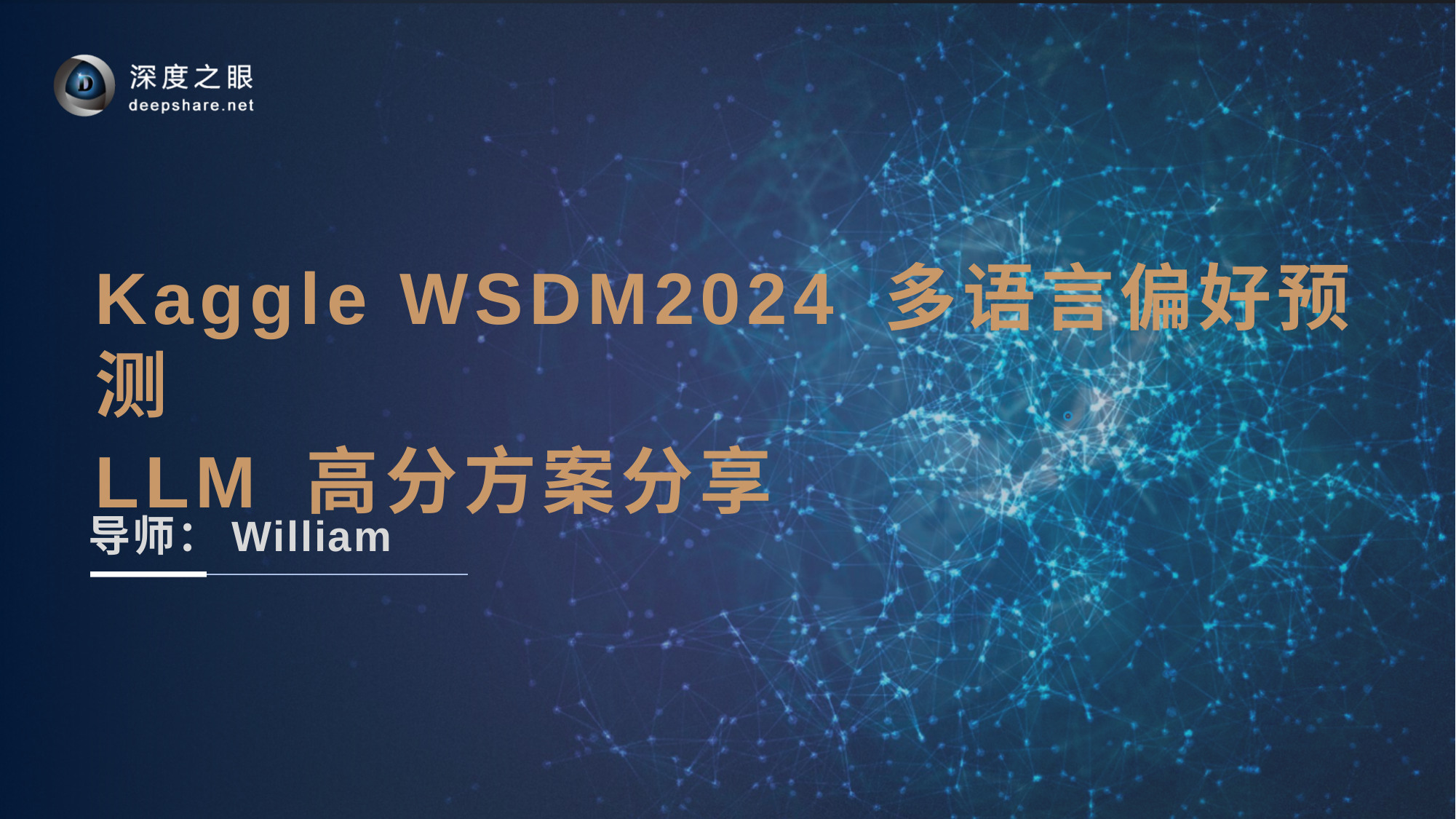

# Kaggle WSDM2024 多语言偏好预测 LLM 高分方案分享
导师：William